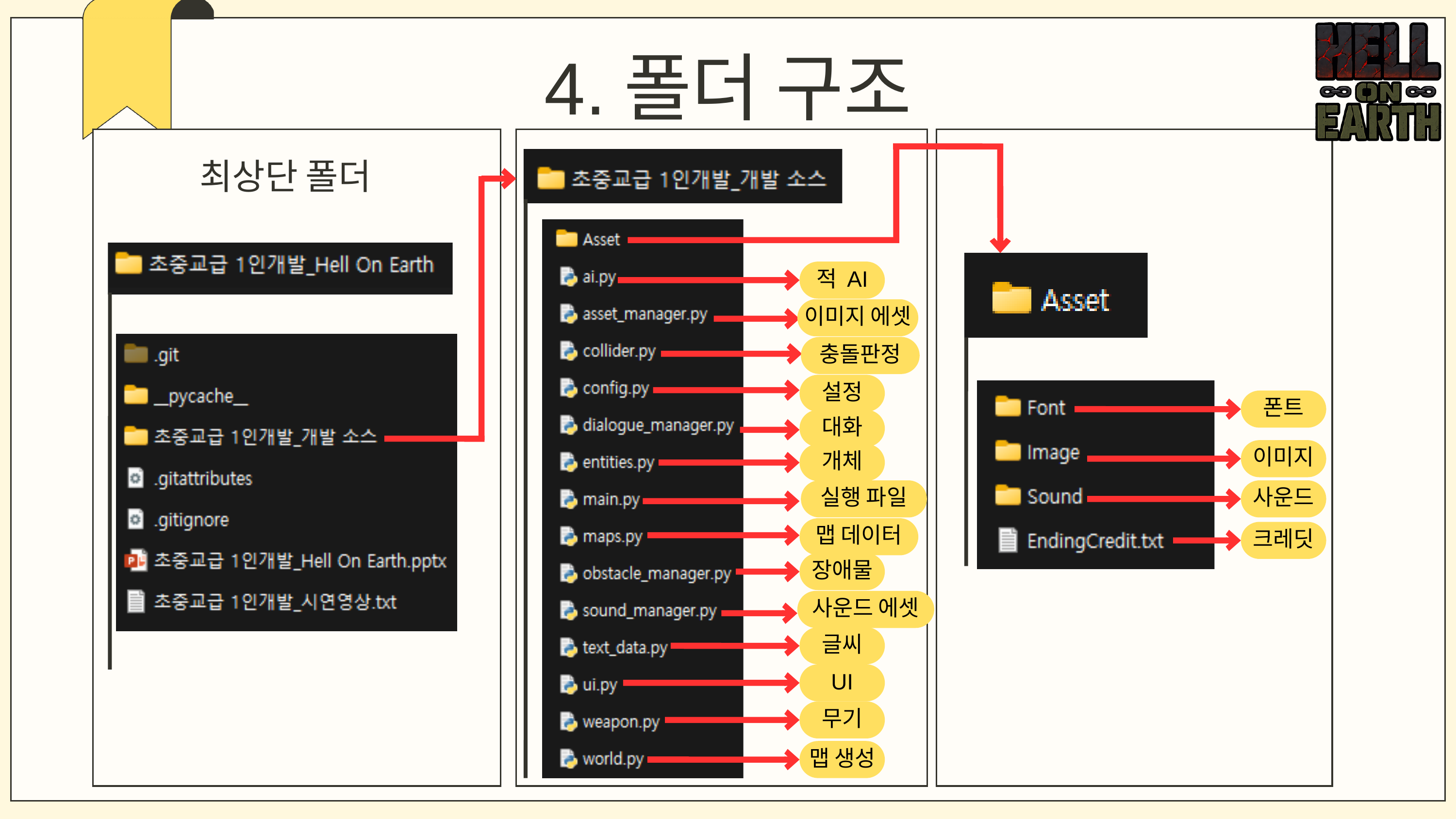

4.폴더 구조

최상단 폴더

적 AI

이미지 에셋

충돌판정

설정

폰트

대화

이미지

개체

실행 파일

사운드

맵 데이터

크레딧

장애물

사운드 에셋

글씨

UI

무기

맵 생성